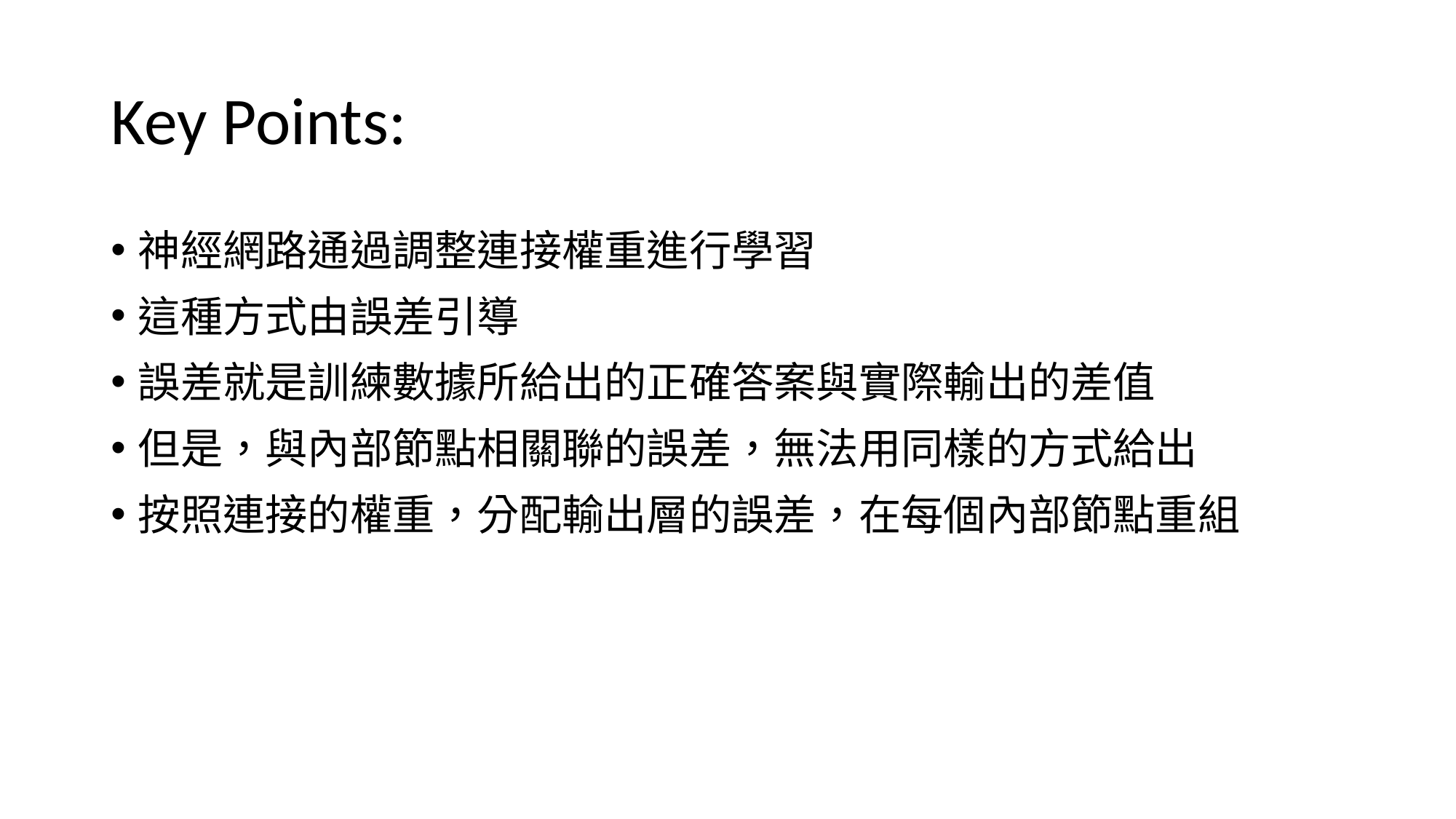

# Key Points:
神經網路通過調整連接權重進行學習
這種方式由誤差引導
誤差就是訓練數據所給出的正確答案與實際輸出的差值
但是，與內部節點相關聯的誤差，無法用同樣的方式給出
按照連接的權重，分配輸出層的誤差，在每個內部節點重組